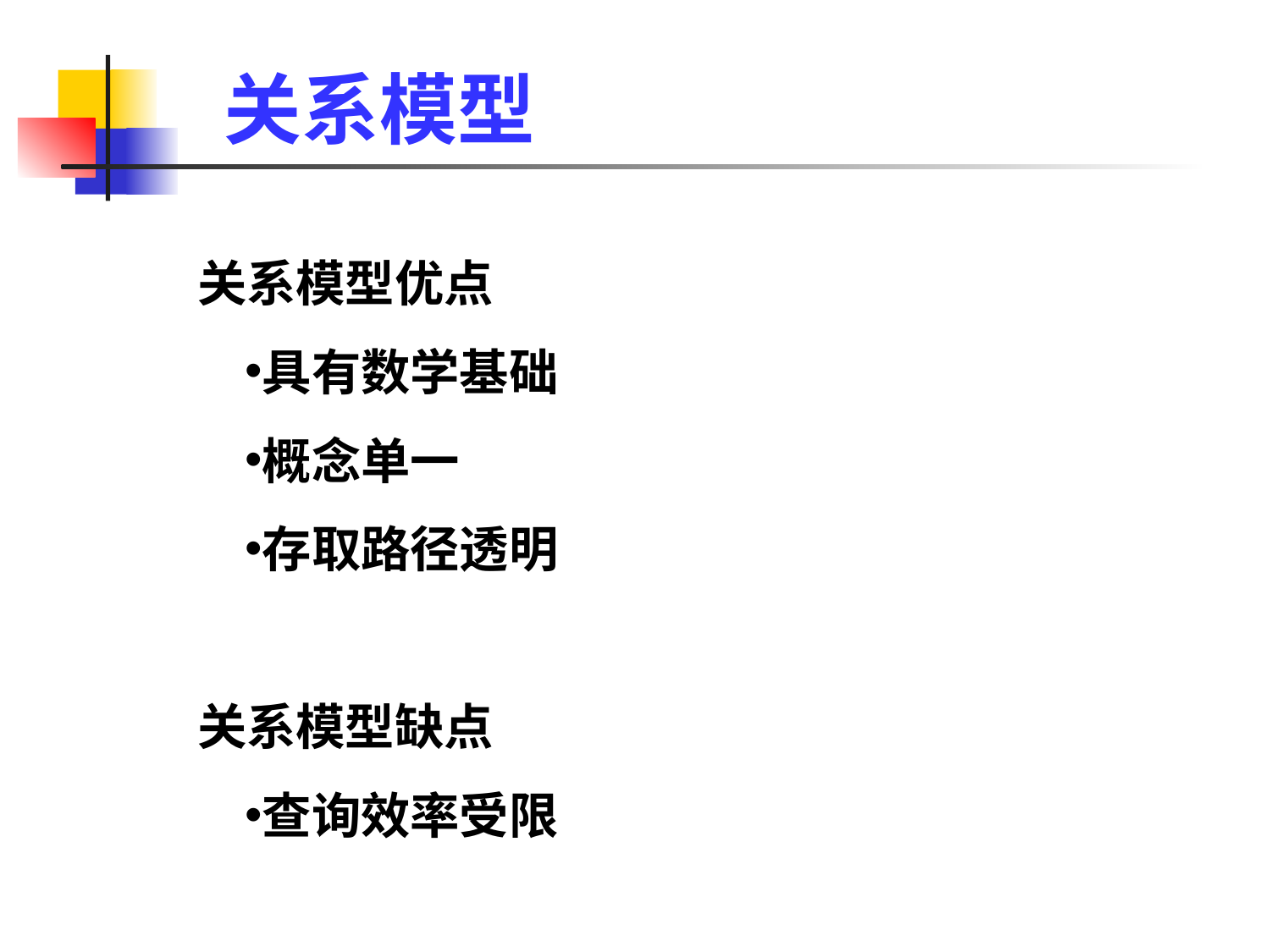

关系模型
关系模型优点
具有数学基础
概念单一
存取路径透明

关系模型缺点
查询效率受限